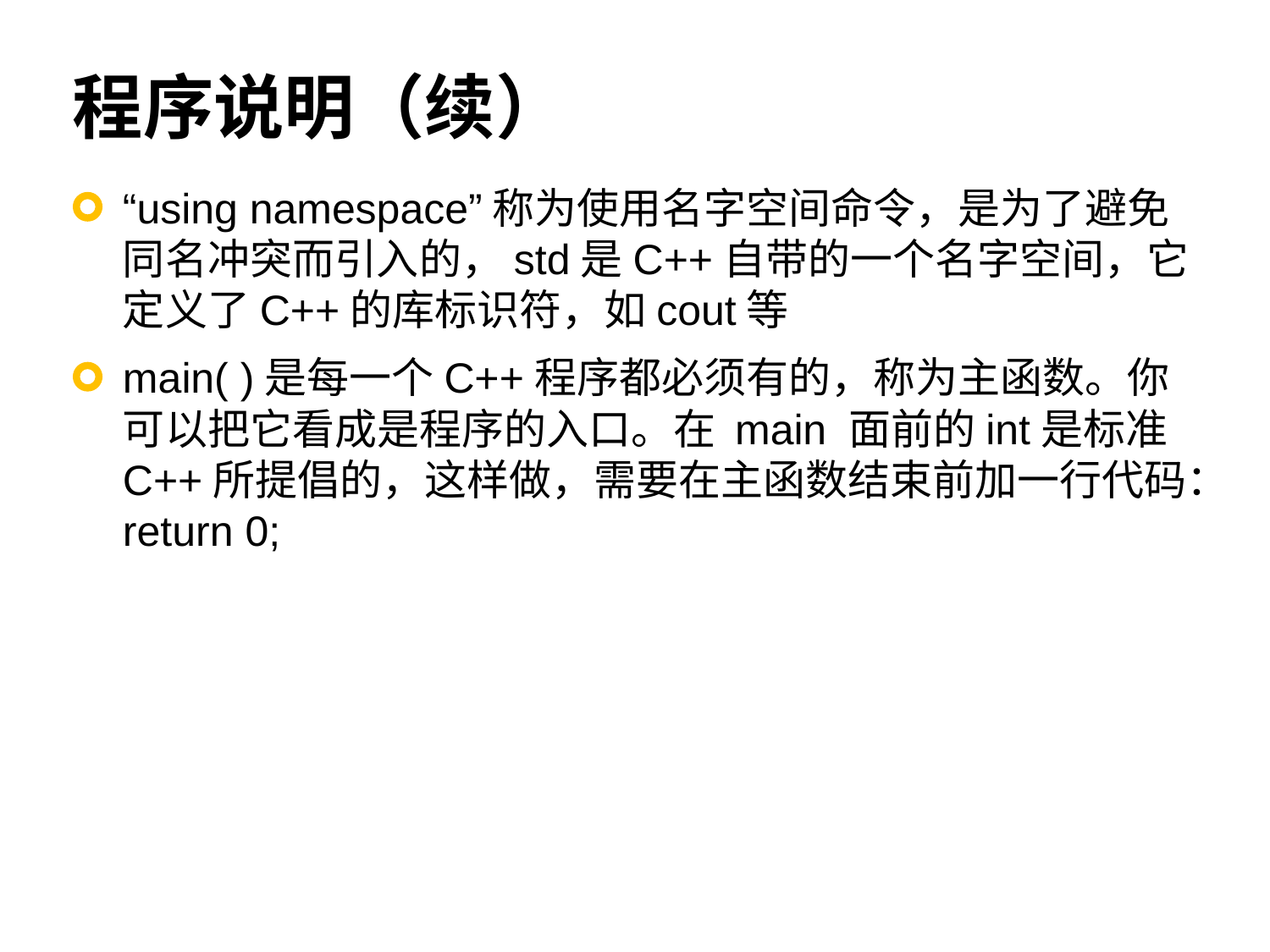

# 程序说明（续）
“using namespace”称为使用名字空间命令，是为了避免同名冲突而引入的，std是C++自带的一个名字空间，它定义了C++的库标识符，如cout等
main( )是每一个C++程序都必须有的，称为主函数。你可以把它看成是程序的入口。在 main 面前的int是标准C++所提倡的，这样做，需要在主函数结束前加一行代码：return 0;